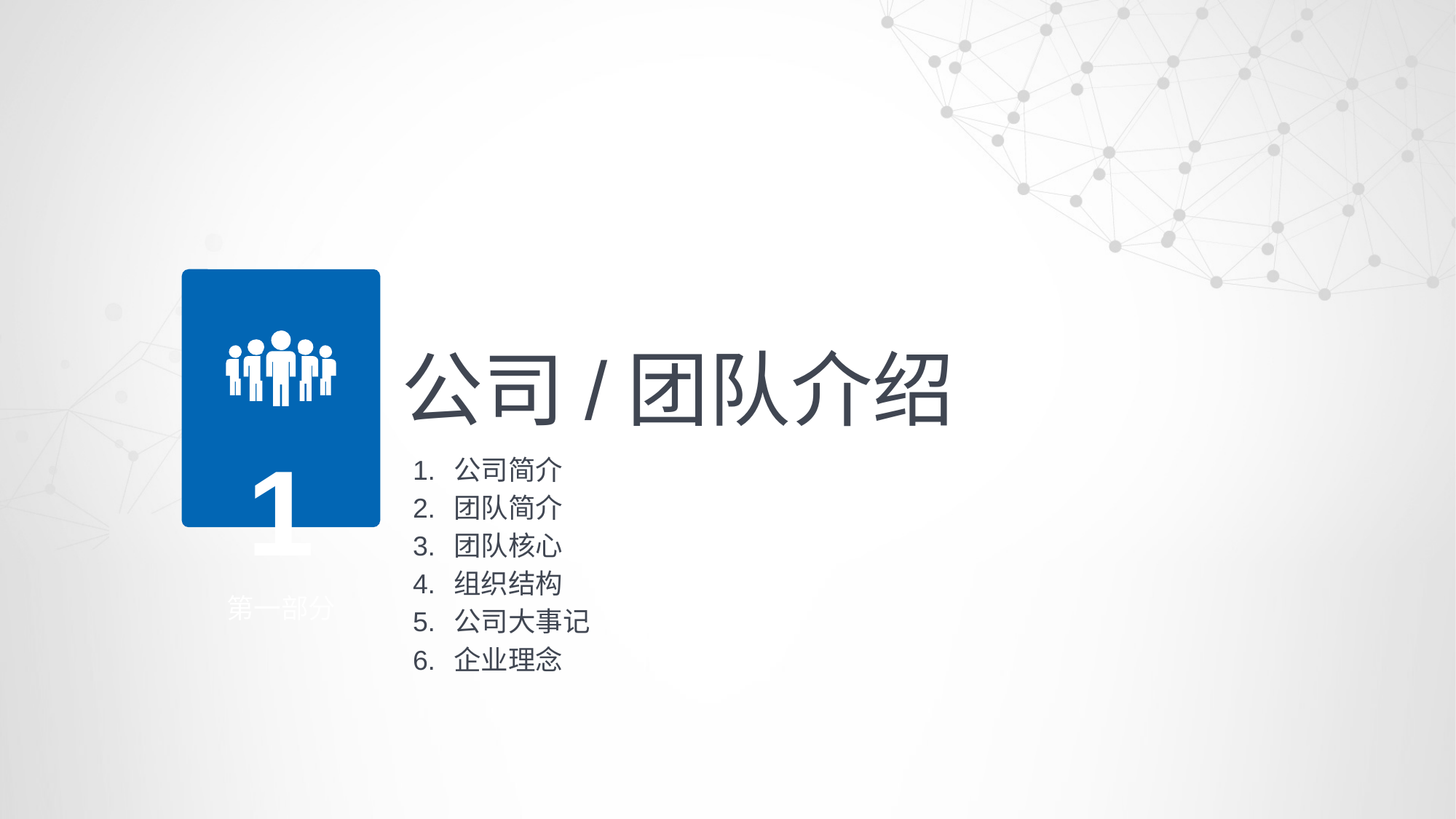

公司/团队介绍
1
公司简介
团队简介
团队核心
组织结构
公司大事记
企业理念
第一部分